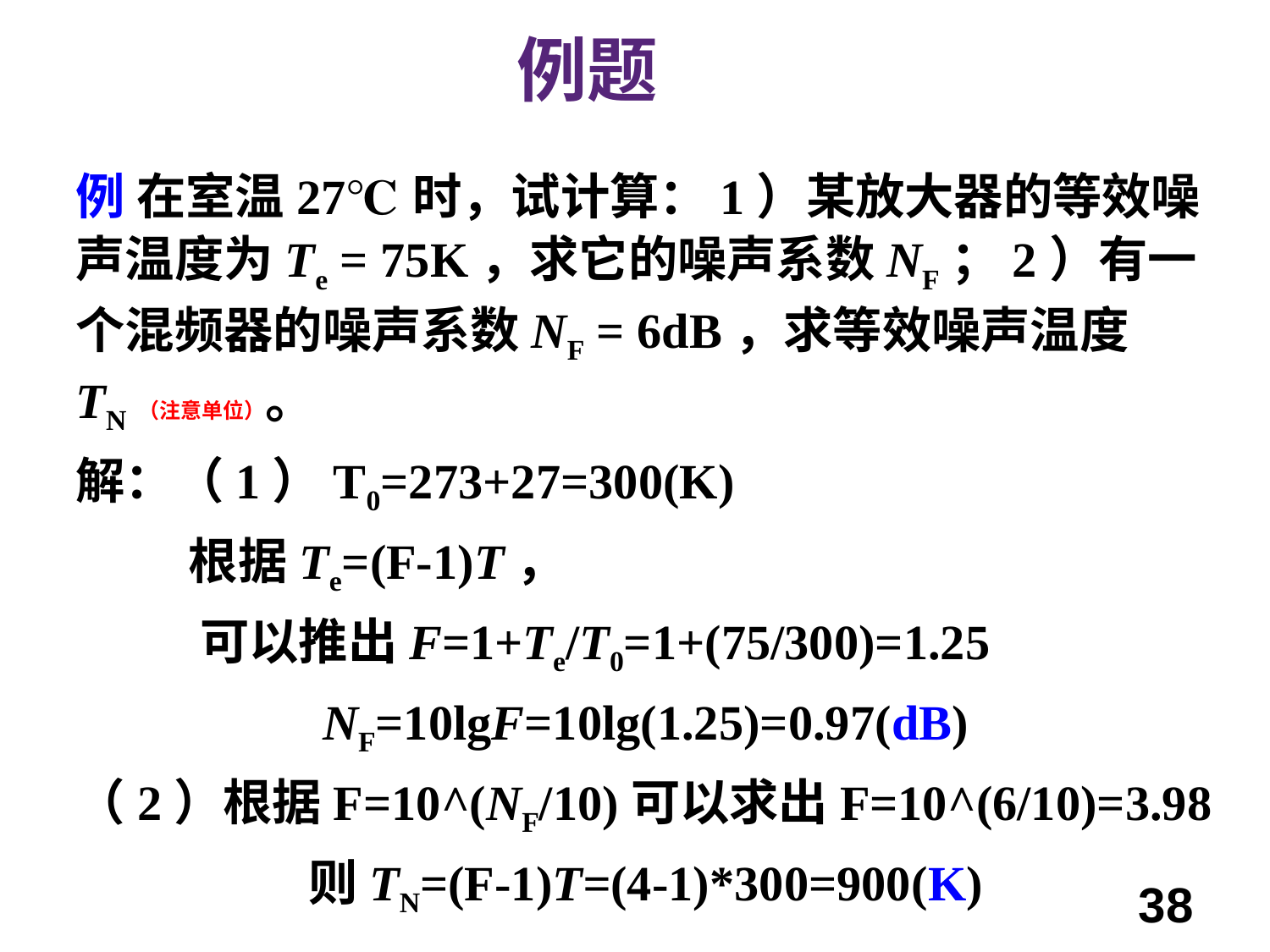

例题
例 在室温27℃时，试计算：1）某放大器的等效噪声温度为Te = 75K，求它的噪声系数NF；2）有一个混频器的噪声系数NF = 6dB，求等效噪声温度TN（注意单位）。
解：（1）T0=273+27=300(K)
         根据Te=(F-1)T，
          可以推出F=1+Te/T0=1+(75/300)=1.25
NF=10lgF=10lg(1.25)=0.97(dB)
（2）根据F=10^(NF/10)可以求出F=10^(6/10)=3.98
则TN=(F-1)T=(4-1)*300=900(K)
38